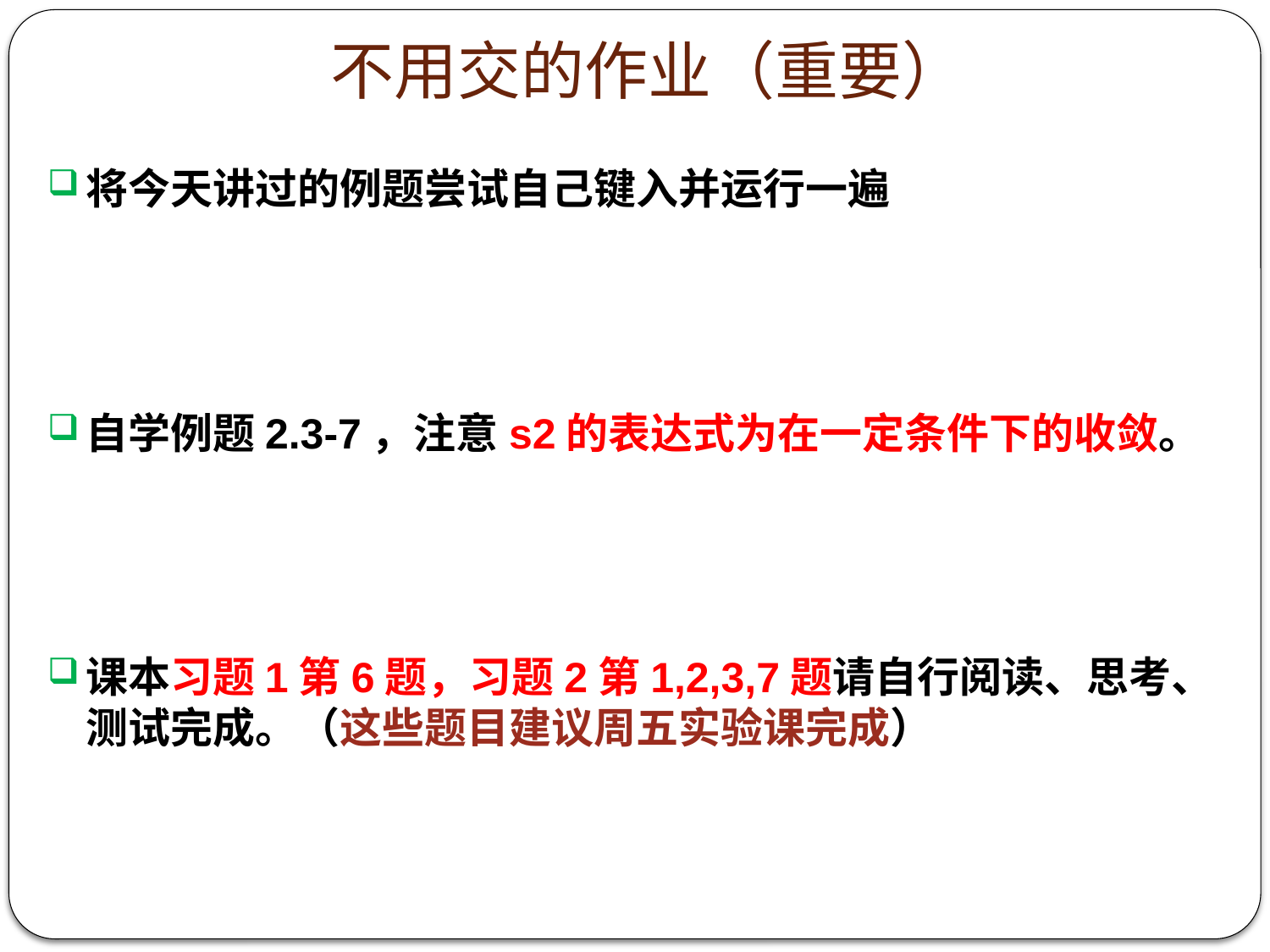

# 不用交的作业（重要）
将今天讲过的例题尝试自己键入并运行一遍

自学例题2.3-7，注意s2的表达式为在一定条件下的收敛。

课本习题1第6题，习题2第1,2,3,7题请自行阅读、思考、测试完成。（这些题目建议周五实验课完成）